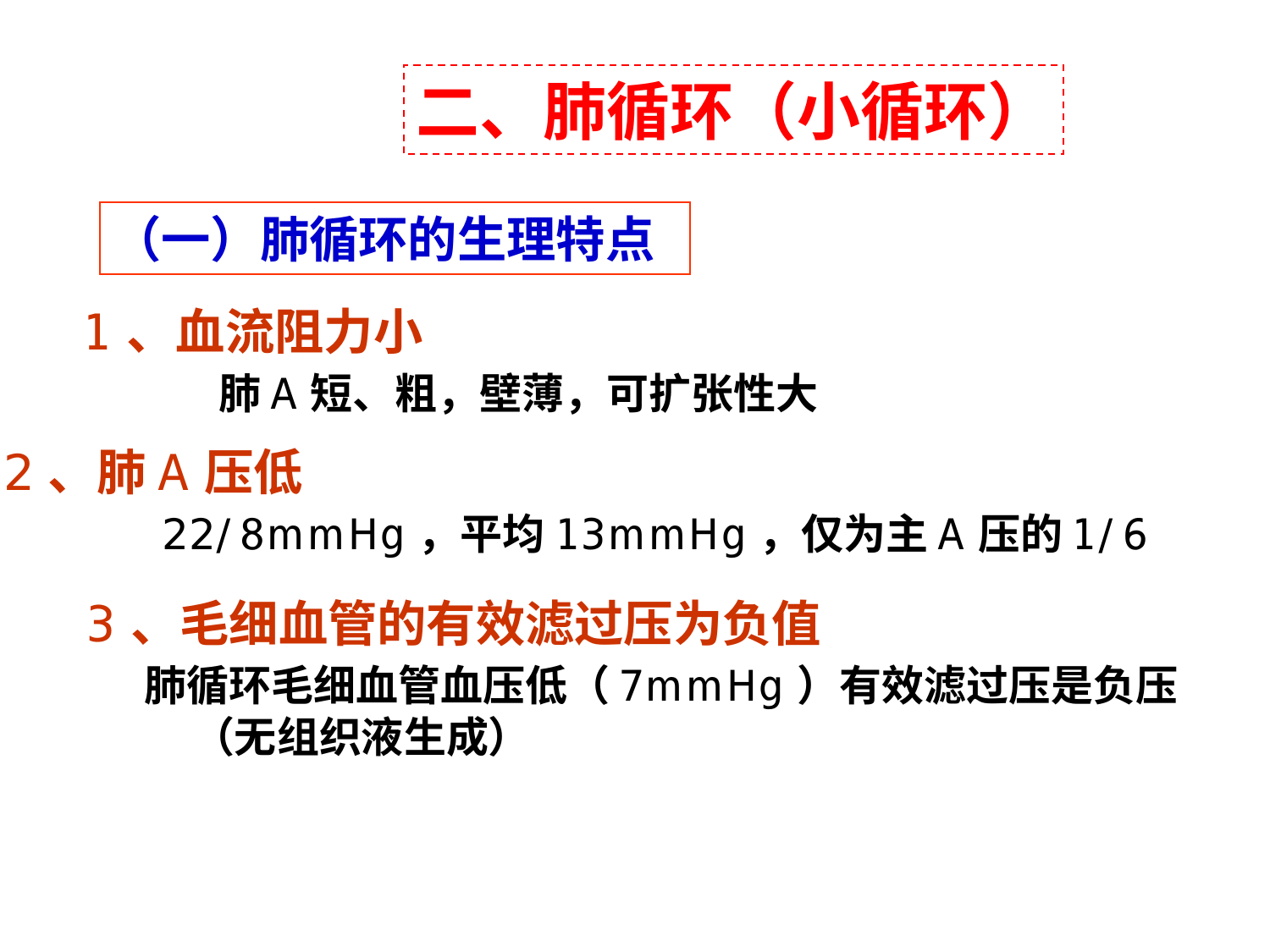

二、肺循环（小循环）
（一）肺循环的生理特点
1、血流阻力小
           肺A短、粗，壁薄，可扩张性大
2、肺A压低
           22/8mmHg，平均13mmHg，仅为主A压的1/6
3、毛细血管的有效滤过压为负值
    肺循环毛细血管血压低（7mmHg）有效滤过压是负压              （无组织液生成）